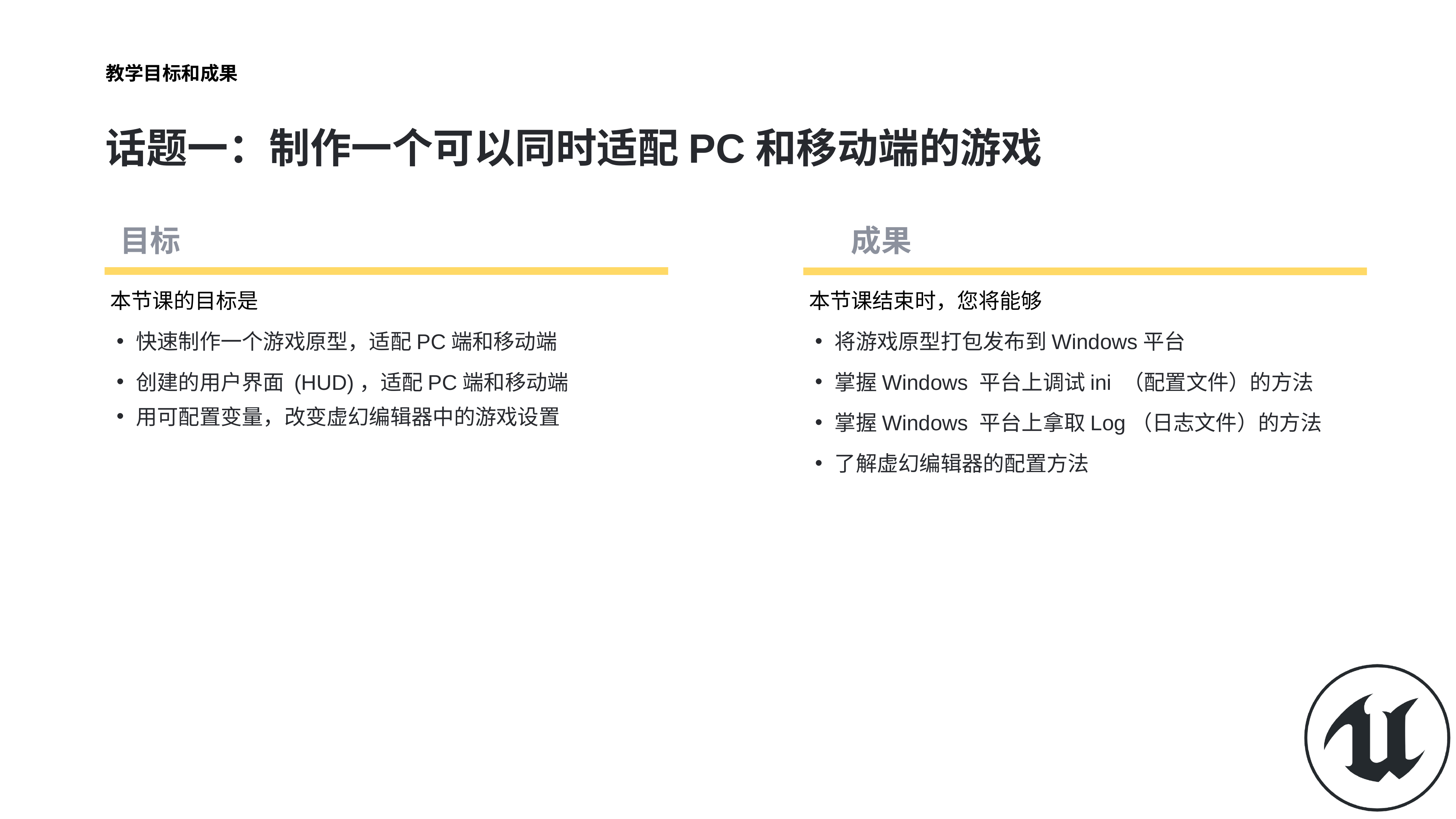

# 教学目标和成果
话题一：制作一个可以同时适配PC和移动端的游戏
本节课的目标是
快速制作一个游戏原型，适配PC端和移动端
创建的用户界面 (HUD)，适配PC端和移动端
用可配置变量，改变虚幻编辑器中的游戏设置
本节课结束时，您将能够
将游戏原型打包发布到Windows平台
掌握Windows 平台上调试ini （配置文件）的方法
掌握Windows 平台上拿取Log（日志文件）的方法
了解虚幻编辑器的配置方法